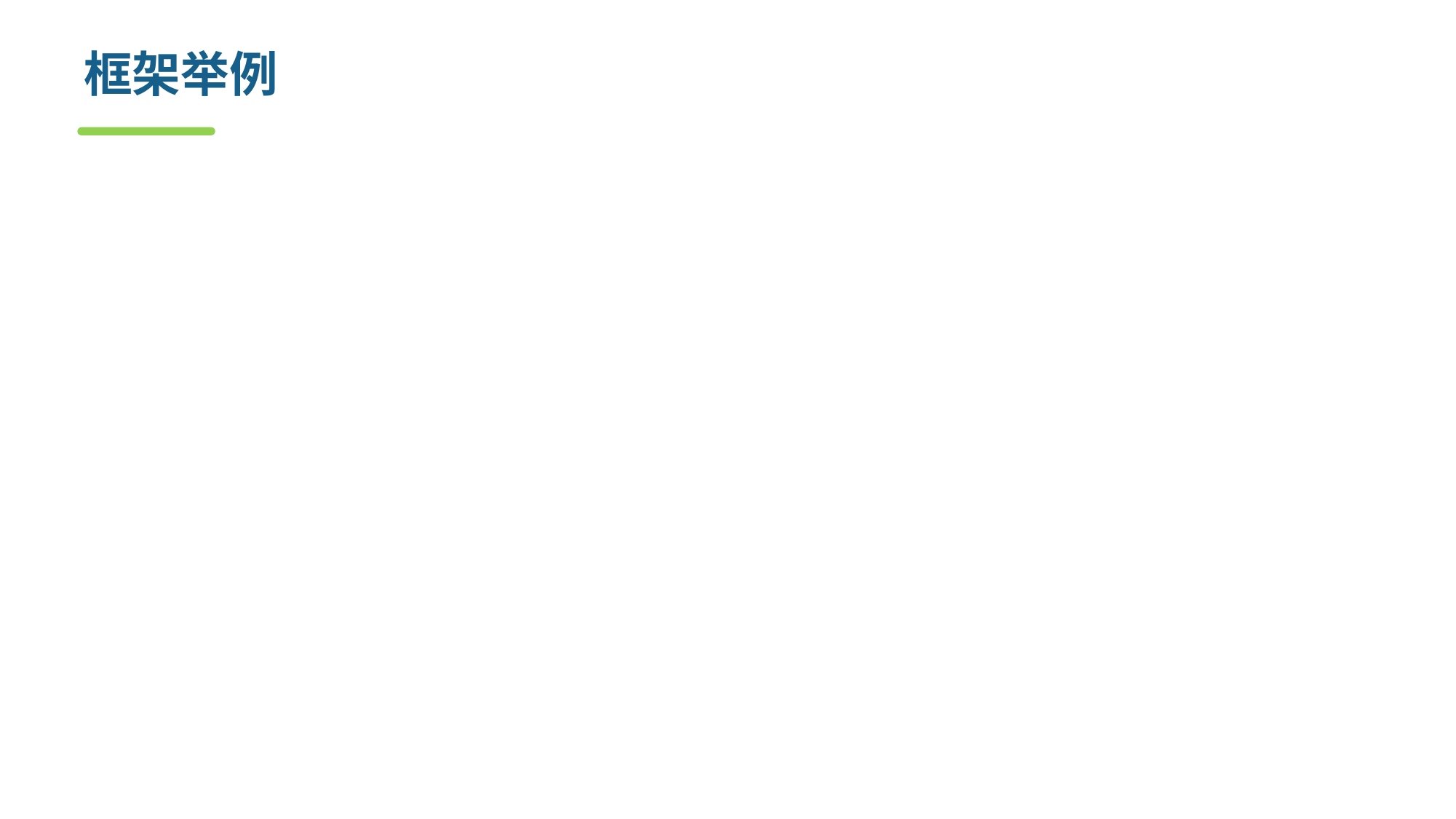

# 框架举例
1. MVC框架
Spring MVC、Struts、JSF、Grails、Google Web Toolkit（GWT）
2. ORM 框架
Mybatis
Hibernate、Spring Data JPA
3. Web前端框架
CSS框架：Bootstrap，Fundation
JS框架：VUE.JS, React.js, AngularJS, Ember.js
4. 并行计算框架
 Hadoop, Spark, MapReduce
5. 服务与微服务框架
Spring Cloud，Dubbo
6.深度学习框架
 PyTorch, TensorFlow，Caffe
等等

105